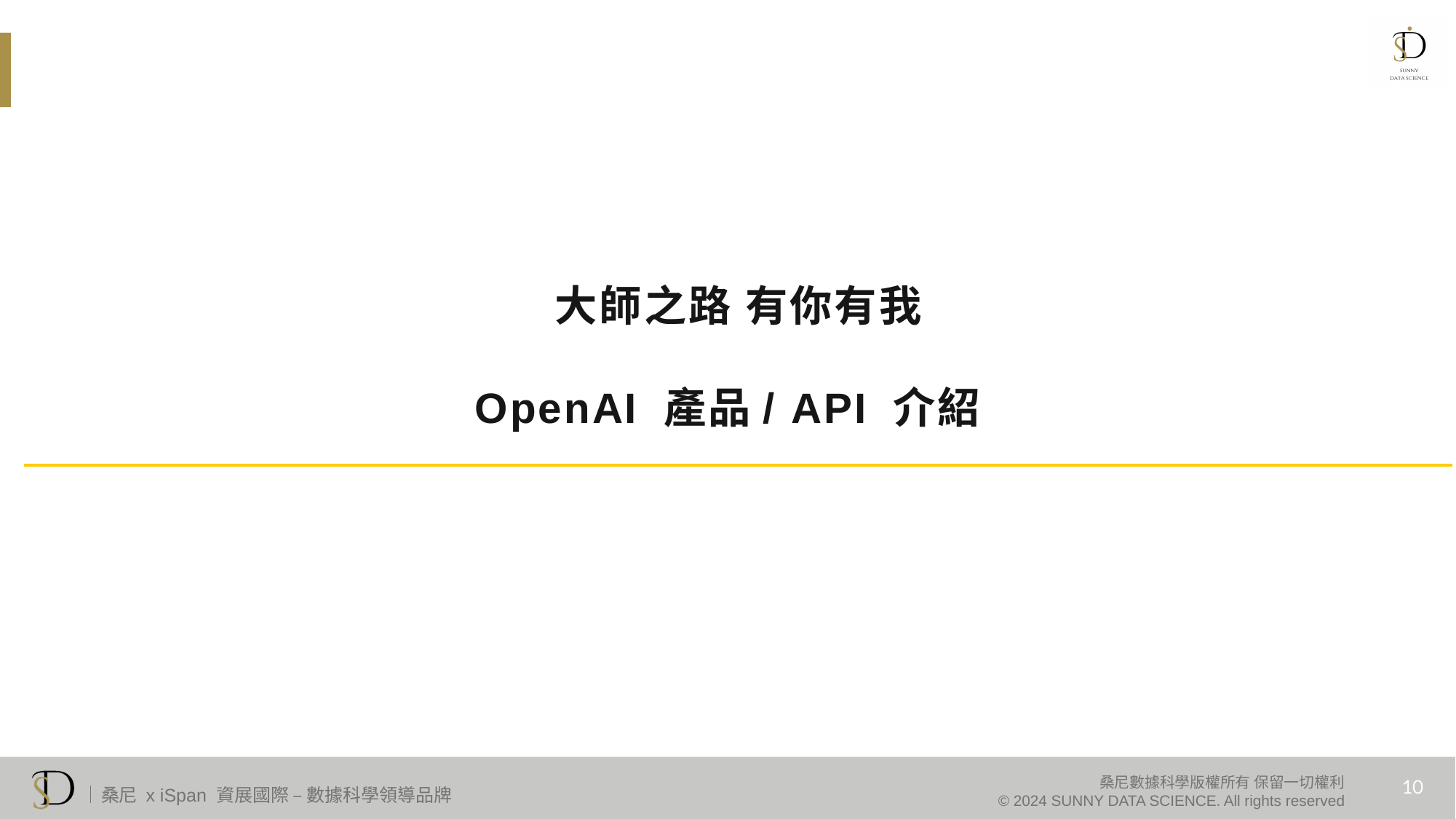

# 大師之路 有你有我
OpenAI 產品/ API 介紹